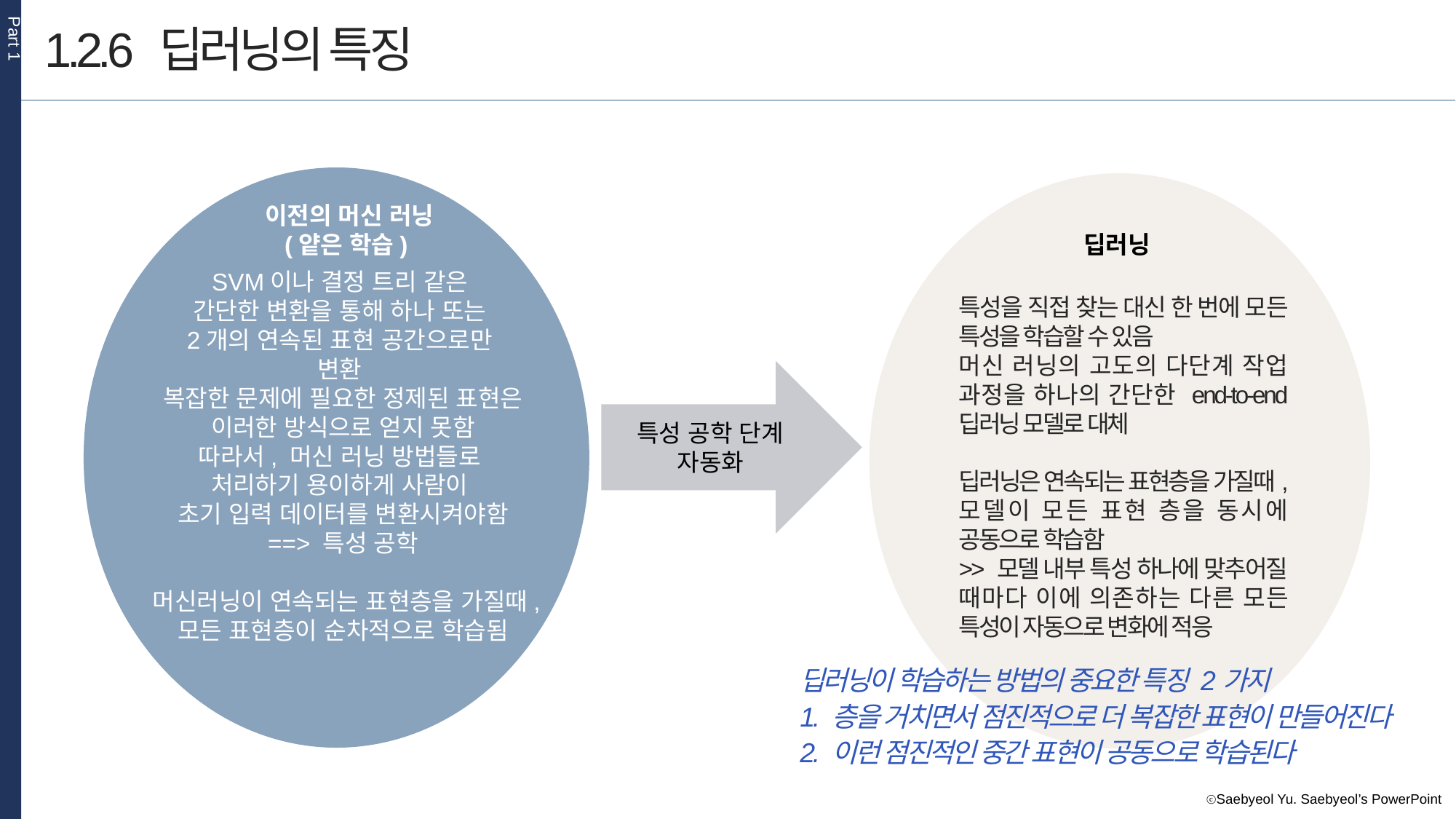

Part 1
1.2.6 딥러닝의 특징

이전의 머신 러닝
(얕은 학습)
딥러닝
SVM이나 결정 트리 같은
간단한 변환을 통해 하나 또는
2개의 연속된 표현 공간으로만
변환
복잡한 문제에 필요한 정제된 표현은
이러한 방식으로 얻지 못함
따라서, 머신 러닝 방법들로
처리하기 용이하게 사람이
초기 입력 데이터를 변환시켜야함
==> 특성 공학

머신러닝이 연속되는 표현층을 가질때,
모든 표현층이 순차적으로 학습됨
특성을 직접 찾는 대신 한 번에 모든 특성을 학습할 수 있음
머신 러닝의 고도의 다단계 작업 과정을 하나의 간단한 end-to-end 딥러닝 모델로 대체

딥러닝은 연속되는 표현층을 가질때, 모델이 모든 표현 층을 동시에 공동으로 학습함
>> 모델 내부 특성 하나에 맞추어질 때마다 이에 의존하는 다른 모든 특성이 자동으로 변화에 적응
특성 공학 단계
자동화
딥러닝이 학습하는 방법의 중요한 특징 2가지
1. 층을 거치면서 점진적으로 더 복잡한 표현이 만들어진다
2. 이런 점진적인 중간 표현이 공동으로 학습된다